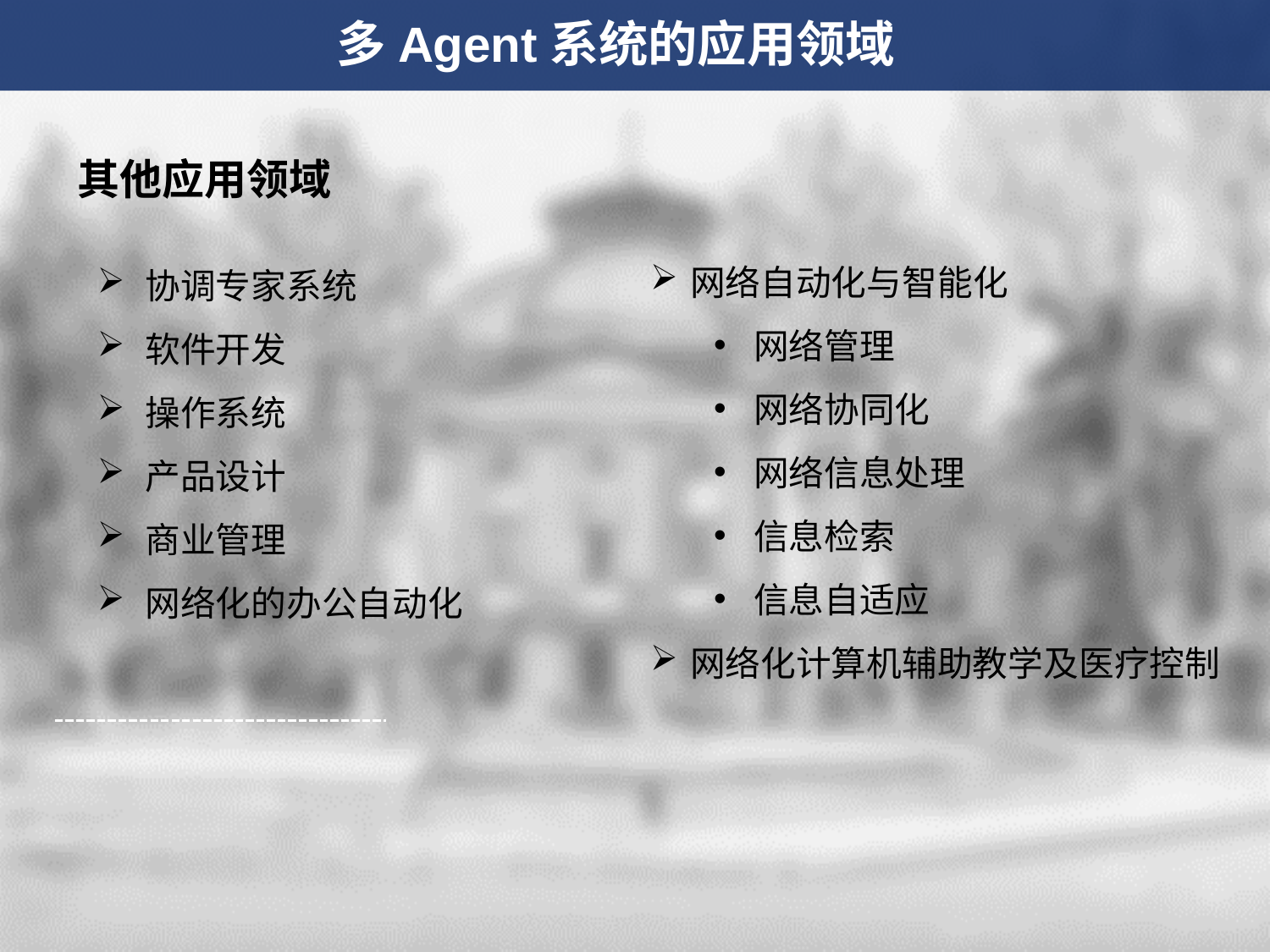

多Agent系统的应用领域
其他应用领域
网络自动化与智能化
网络管理
网络协同化
网络信息处理
信息检索
信息自适应
网络化计算机辅助教学及医疗控制

协调专家系统
软件开发
操作系统
产品设计
商业管理
网络化的办公自动化